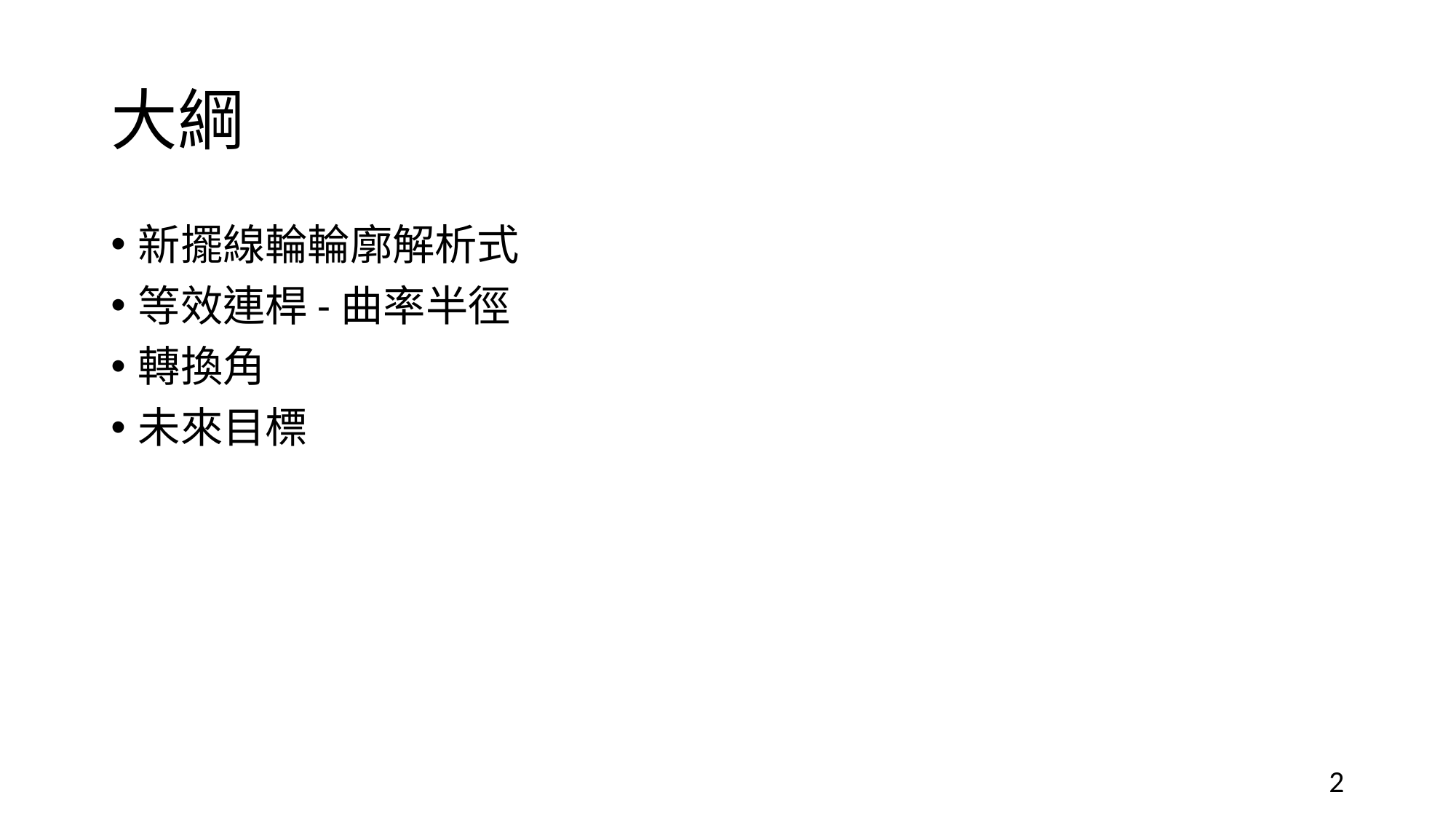

# 大綱
新擺線輪輪廓解析式
等效連桿-曲率半徑
轉換角
未來目標

2